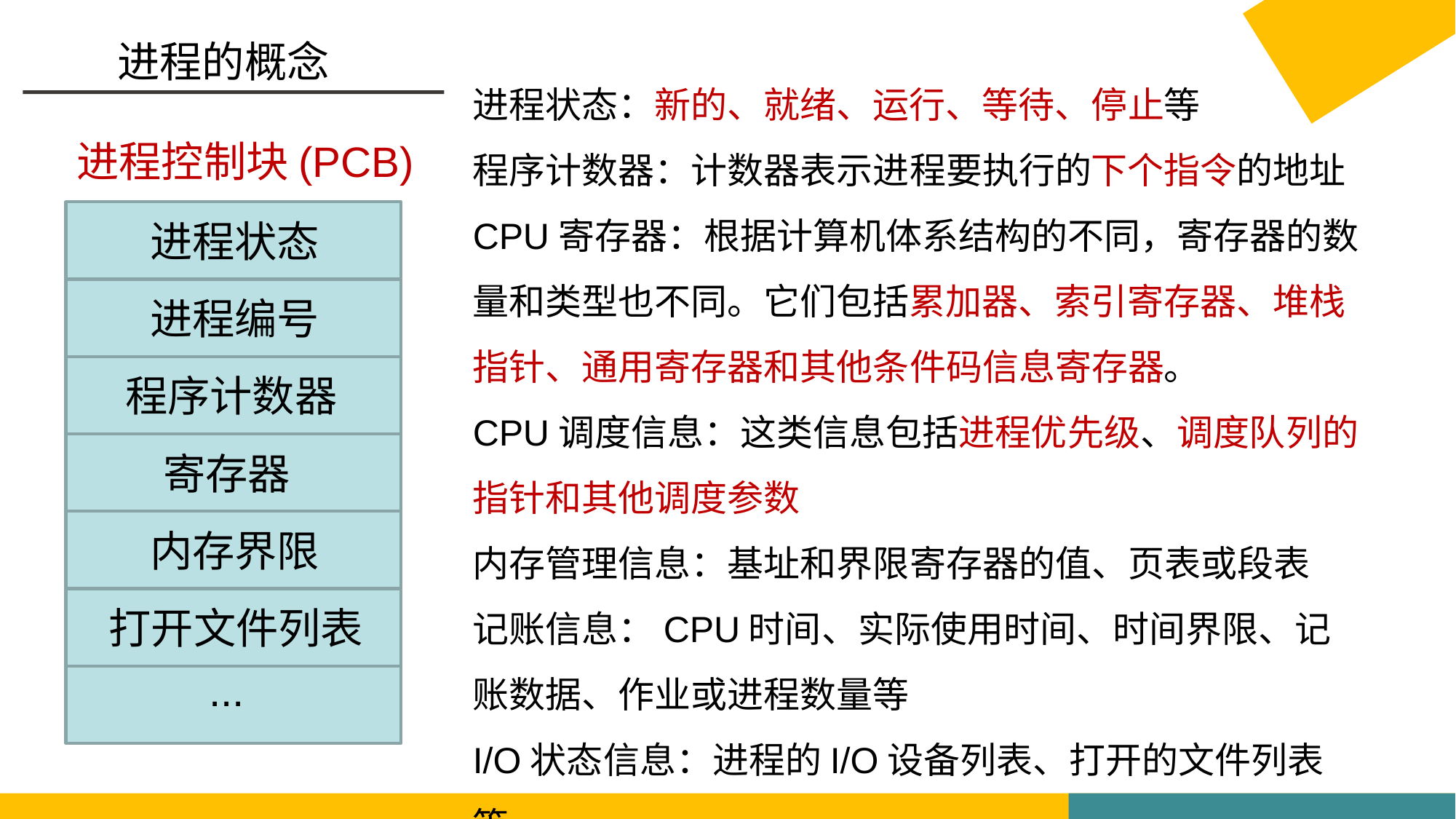

进程的概念
进程状态：新的、就绪、运行、等待、停止等
程序计数器：计数器表示进程要执行的下个指令的地址
CPU寄存器：根据计算机体系结构的不同，寄存器的数量和类型也不同。它们包括累加器、索引寄存器、堆栈指针、通用寄存器和其他条件码信息寄存器。
CPU调度信息：这类信息包括进程优先级、调度队列的指针和其他调度参数
内存管理信息：基址和界限寄存器的值、页表或段表
记账信息：CPU时间、实际使用时间、时间界限、记账数据、作业或进程数量等
I/O状态信息：进程的I/O设备列表、打开的文件列表等

进程控制块(PCB)

进程状态

进程编号

程序计数器

寄存器

内存界限

打开文件列表
...